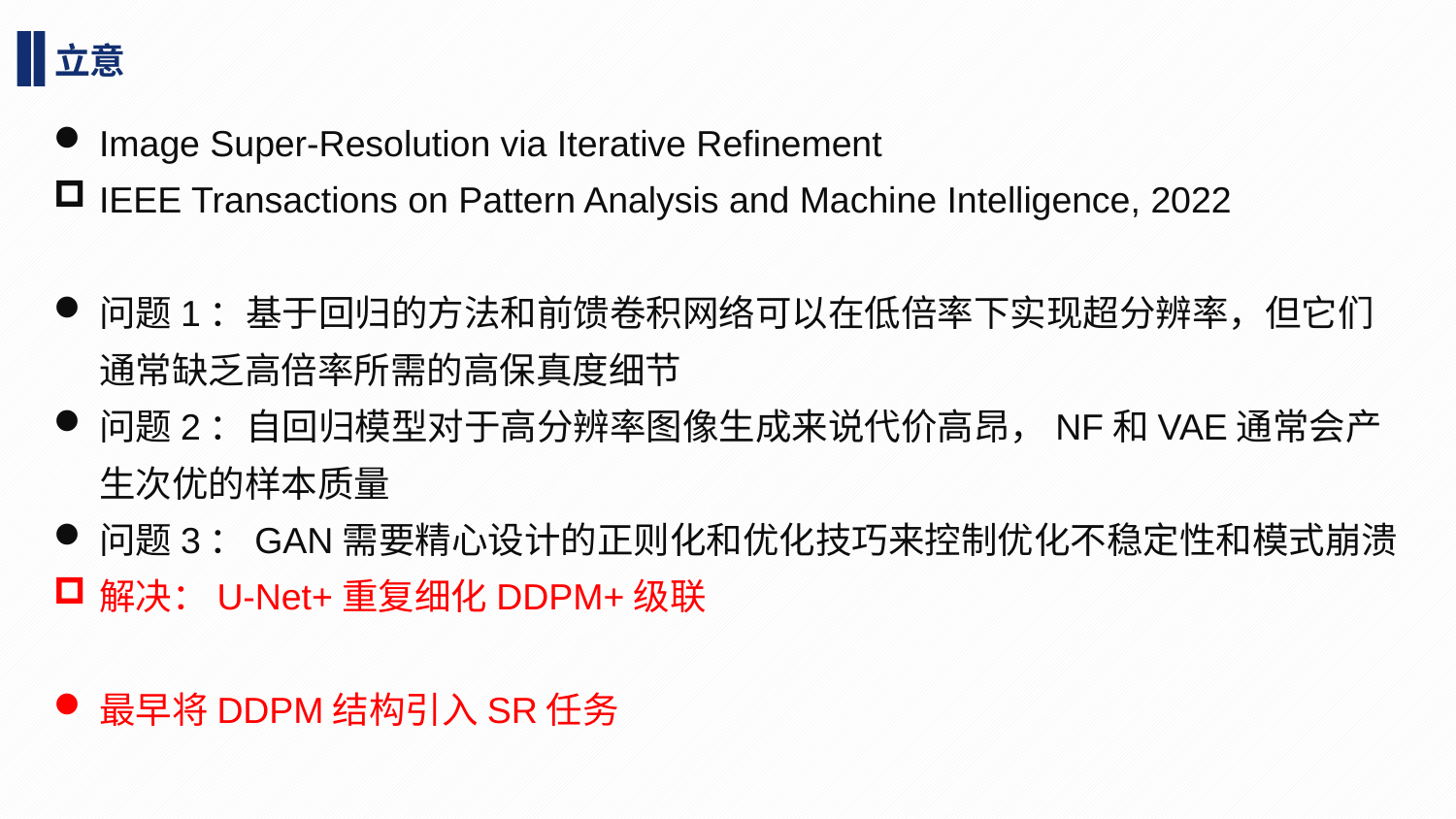

立意
Image Super-Resolution via Iterative Refinement
IEEE Transactions on Pattern Analysis and Machine Intelligence, 2022

问题1：基于回归的方法和前馈卷积网络可以在低倍率下实现超分辨率，但它们通常缺乏高倍率所需的高保真度细节
问题2：自回归模型对于高分辨率图像生成来说代价高昂，NF和VAE通常会产生次优的样本质量
问题3：GAN需要精心设计的正则化和优化技巧来控制优化不稳定性和模式崩溃
解决：U-Net+重复细化DDPM+级联

最早将DDPM结构引入SR任务